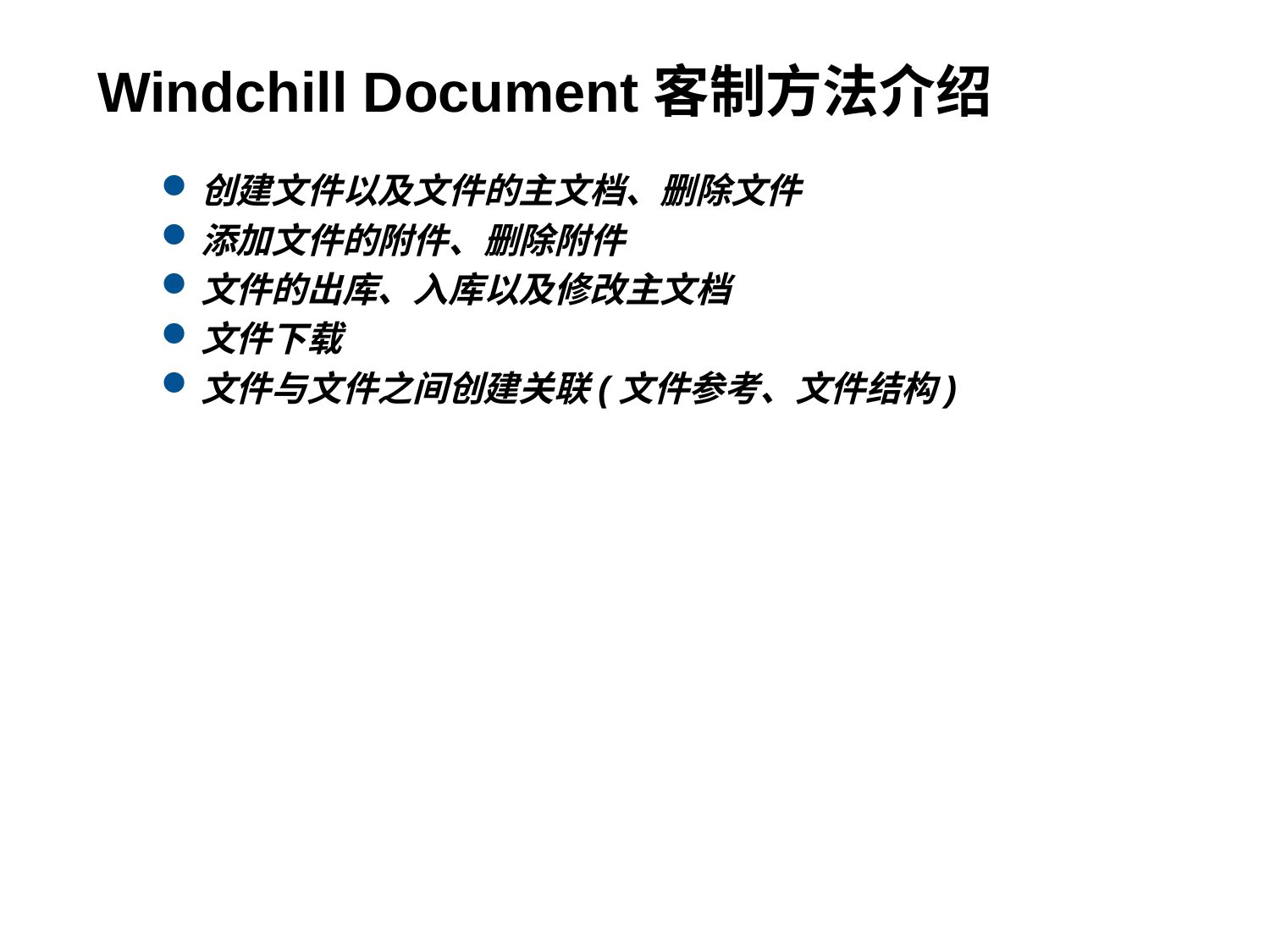

# Windchill Document客制方法介绍
创建文件以及文件的主文档、删除文件
添加文件的附件、删除附件
文件的出库、入库以及修改主文档
文件下载
文件与文件之间创建关联(文件参考、文件结构)